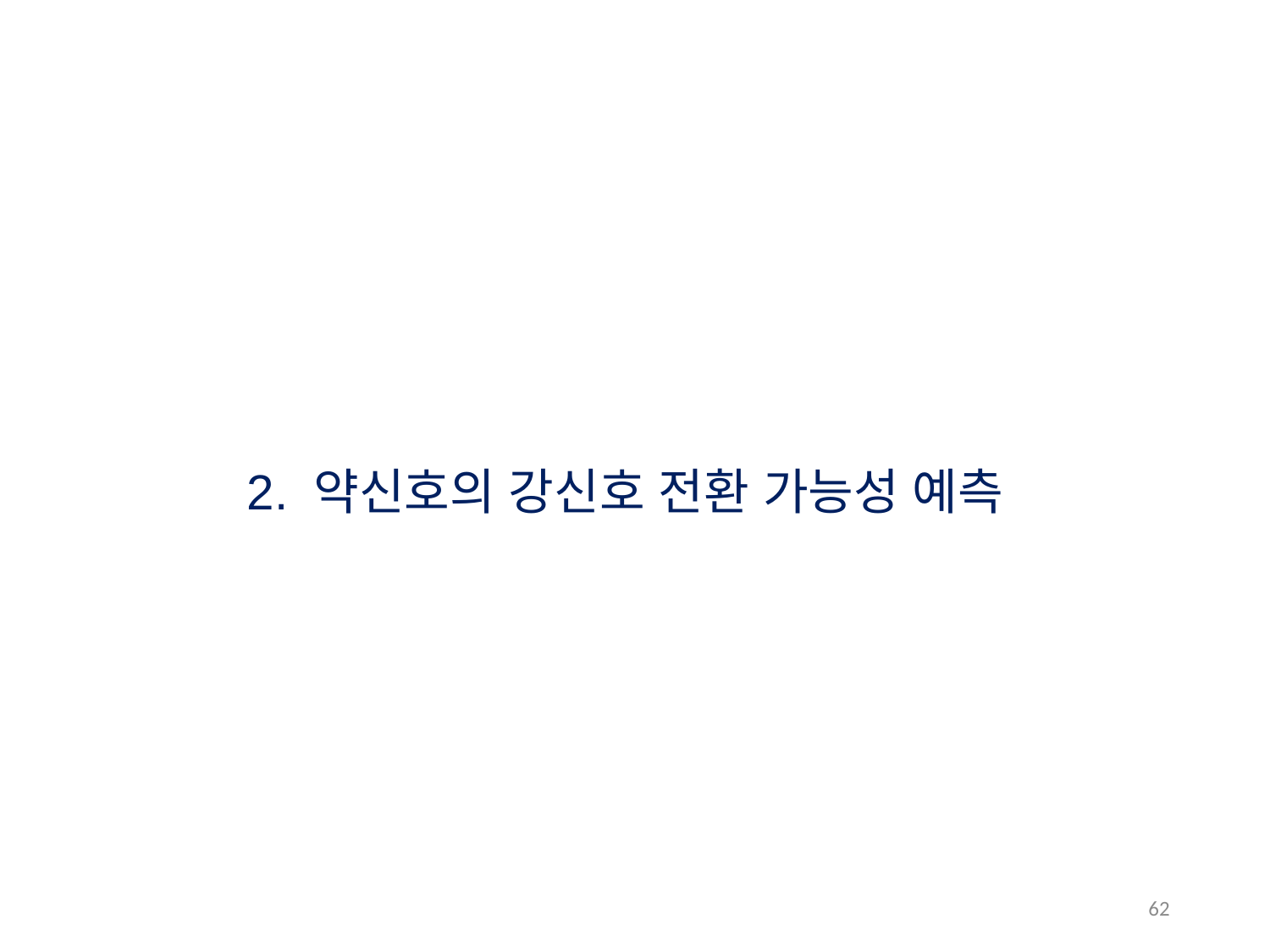

2. 약신호의 강신호 전환 가능성 예측
62